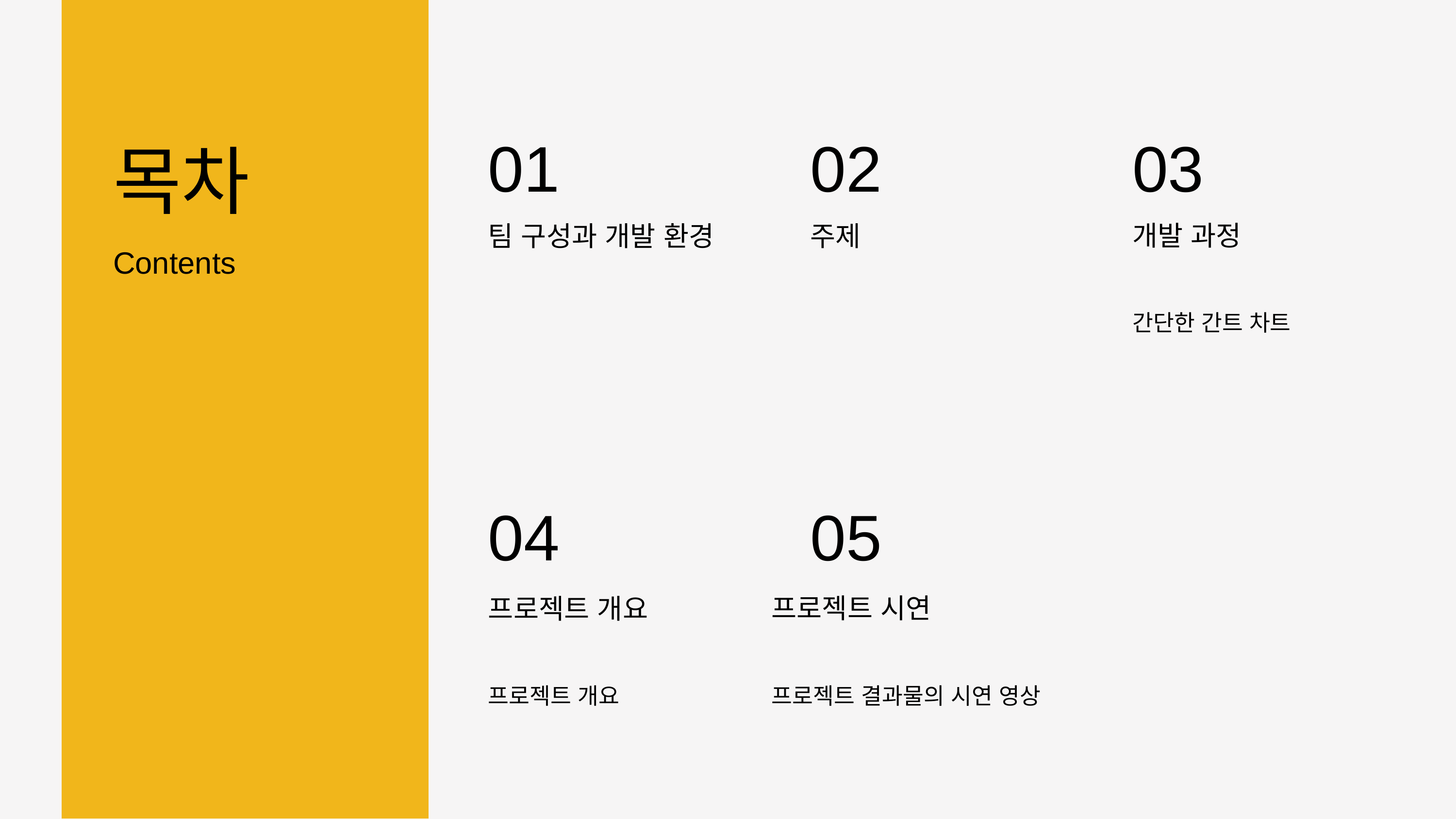

01
02
03
목차
개발 과정
팀 구성과 개발 환경
주제
Contents
간단한 간트 차트
04
05
프로젝트 시연
프로젝트 개요
프로젝트 개요
프로젝트 결과물의 시연 영상